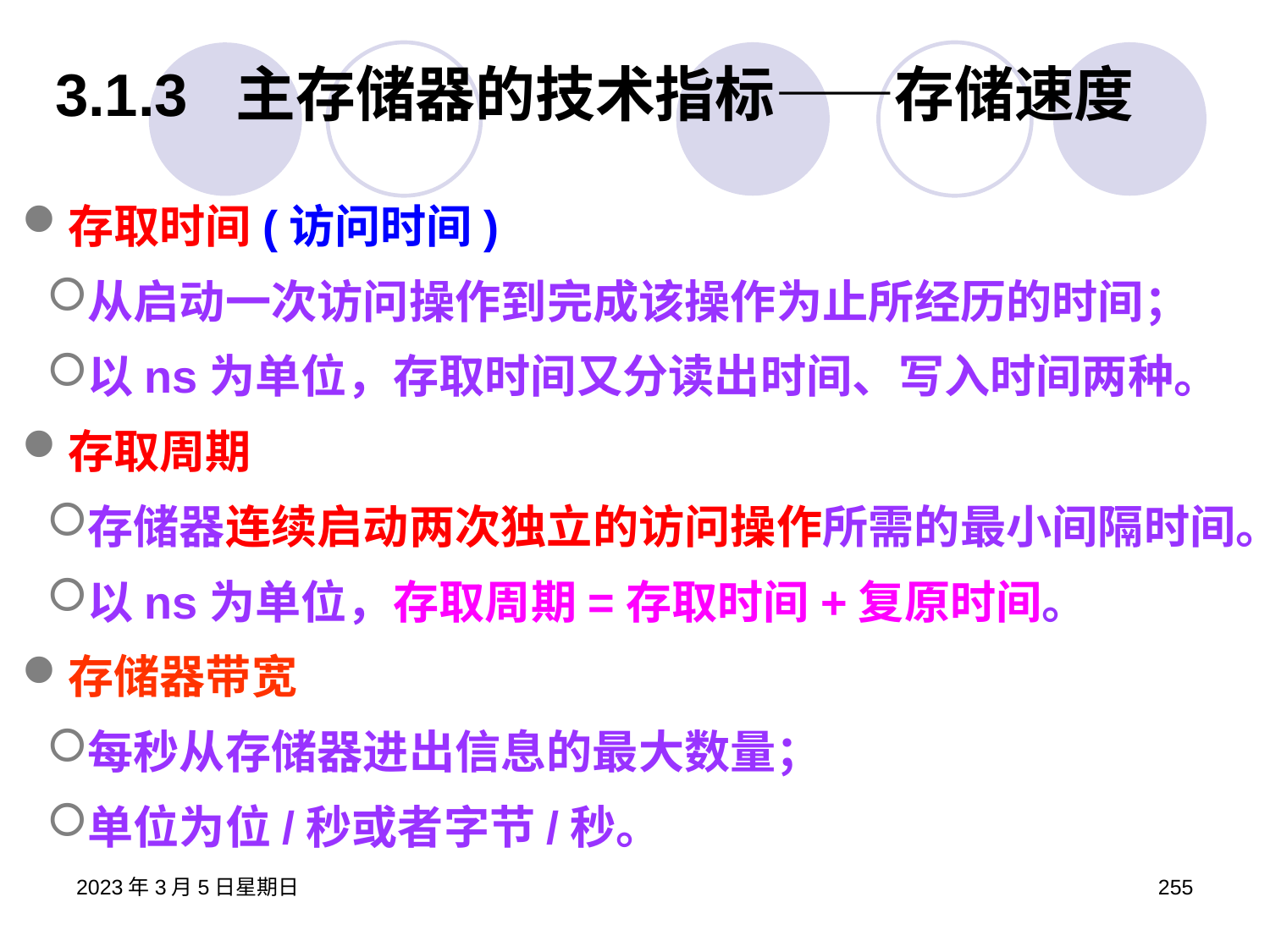

# 3.1.3  主存储器的技术指标——存储速度
存取时间(访问时间)
从启动一次访问操作到完成该操作为止所经历的时间；
以ns为单位，存取时间又分读出时间、写入时间两种。
存取周期
存储器连续启动两次独立的访问操作所需的最小间隔时间。
以ns为单位，存取周期=存取时间+复原时间。
存储器带宽
每秒从存储器进出信息的最大数量；
单位为位/秒或者字节/秒。
2023年3月5日星期日
255